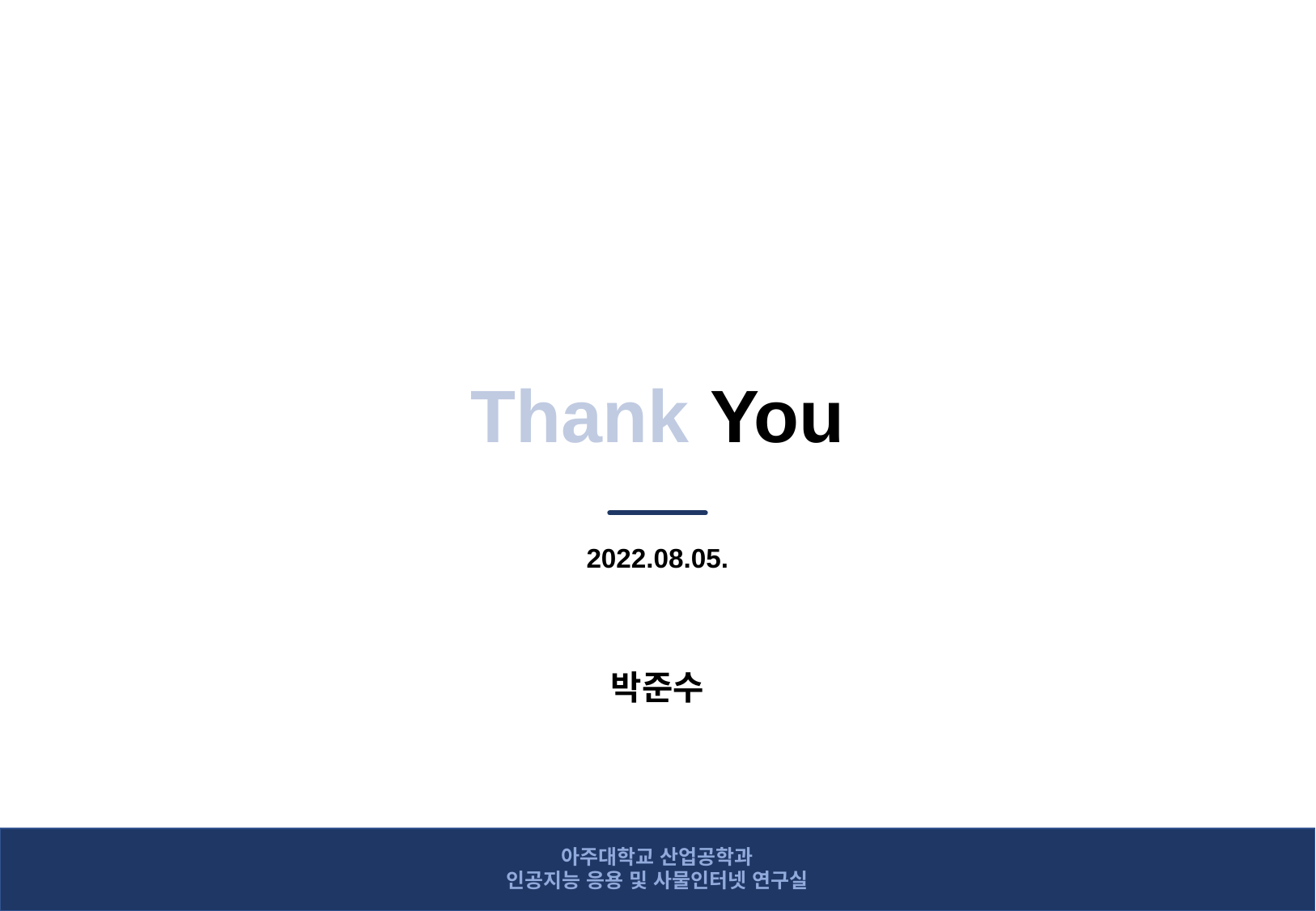

Base Color

Writing Color

Accent Color
Thank You
2022.08.05.
박준수

아주대학교 산업공학과
인공지능 응용 및 사물인터넷 연구실